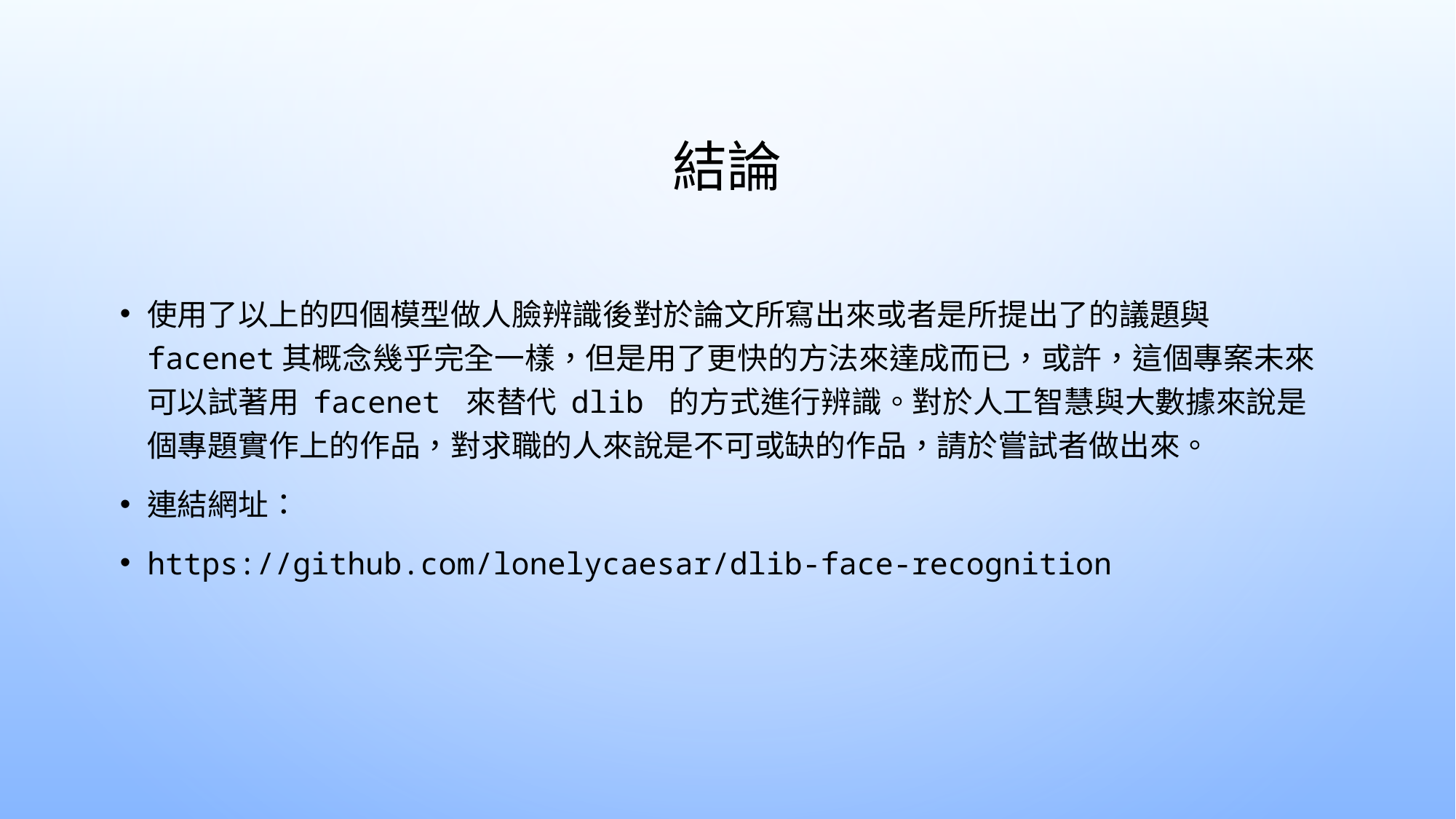

# 結論
使用了以上的四個模型做人臉辨識後對於論文所寫出來或者是所提出了的議題與facenet其概念幾乎完全一樣，但是用了更快的方法來達成而已，或許，這個專案未來可以試著用 facenet 來替代 dlib 的方式進行辨識。對於人工智慧與大數據來說是個專題實作上的作品，對求職的人來說是不可或缺的作品，請於嘗試者做出來。
連結網址：
https://github.com/lonelycaesar/dlib-face-recognition